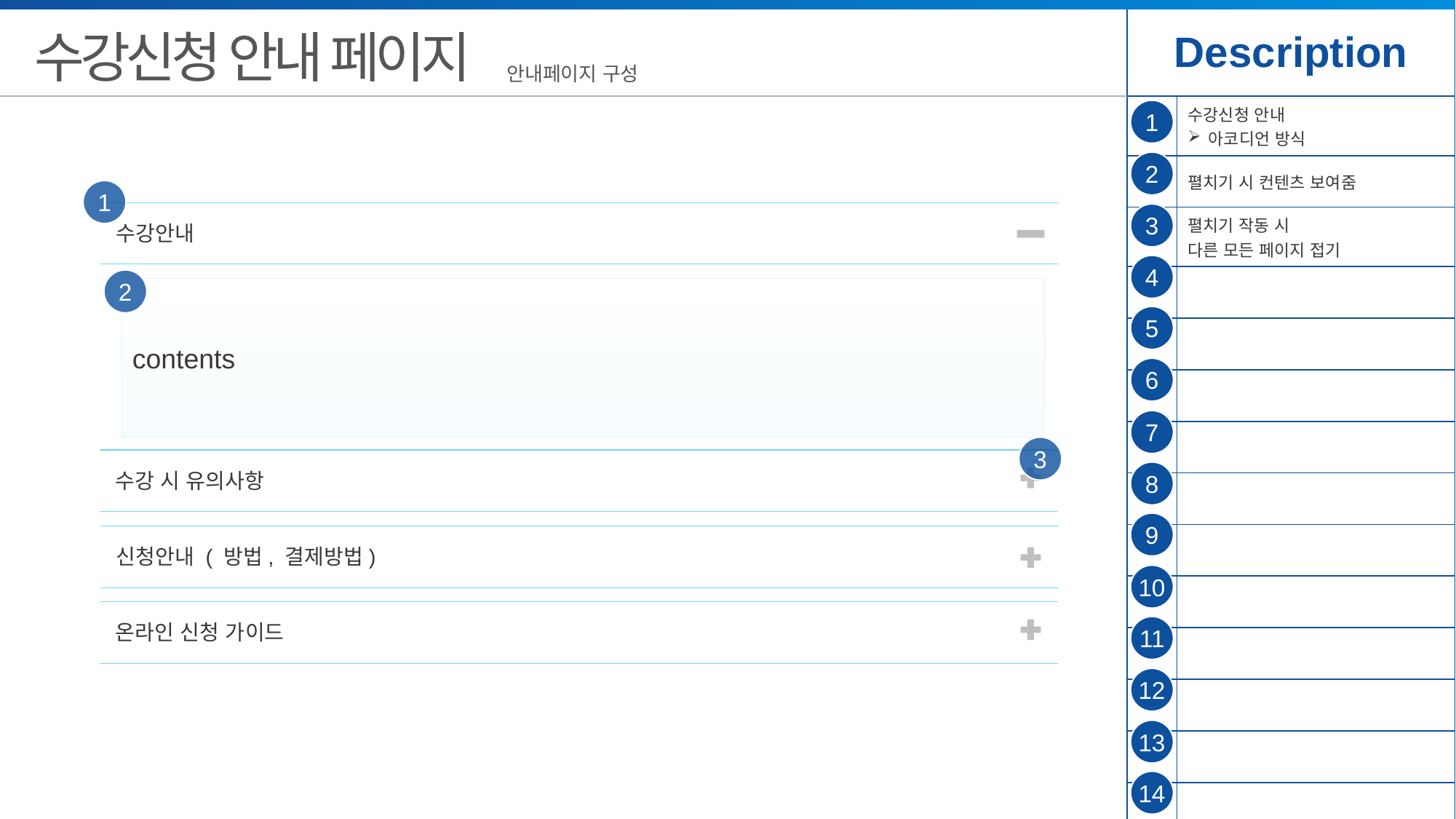

| Description |  |
| --- | --- |
|  | 수강신청 안내 아코디언 방식 |
|  | 펼치기 시 컨텐츠 보여줌 |
|  | 펼치기 작동 시 다른 모든 페이지 접기 |
|  |  |
|  |  |
|  |  |
|  |  |
|  |  |
|  |  |
|  |  |
|  |  |
|  |  |
|  |  |
|  |  |
수강신청 안내 페이지
안내페이지 구성
1
2
1
3
수강안내

4
2
contents
5
6
7
3
수강 시 유의사항
8

9
신청안내 ( 방법, 결제방법)

10
온라인 신청 가이드

11
12
13
14